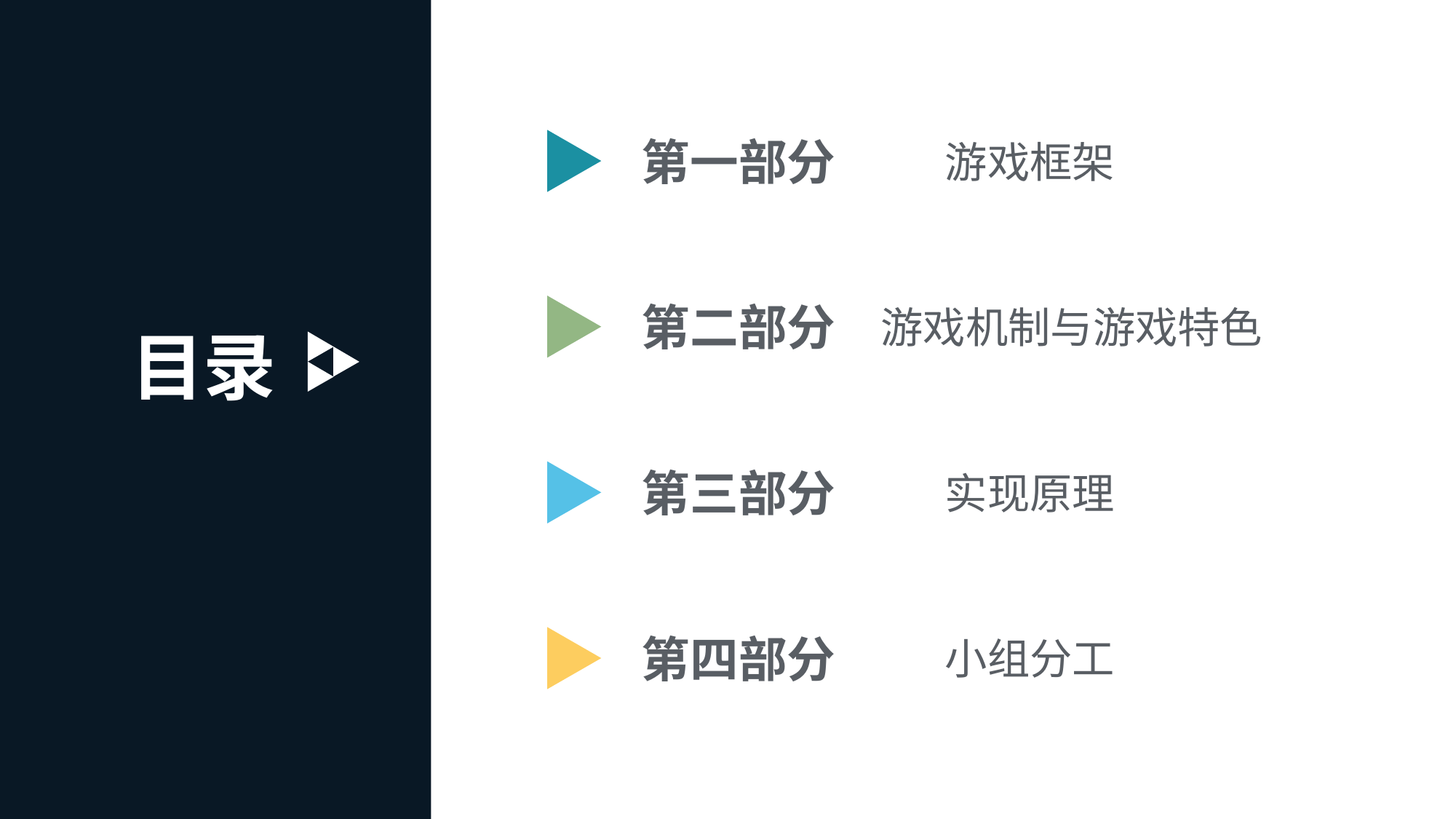

第一部分
游戏框架

第二部分
游戏机制与游戏特色

目录

第三部分
实现原理

第四部分
小组分工